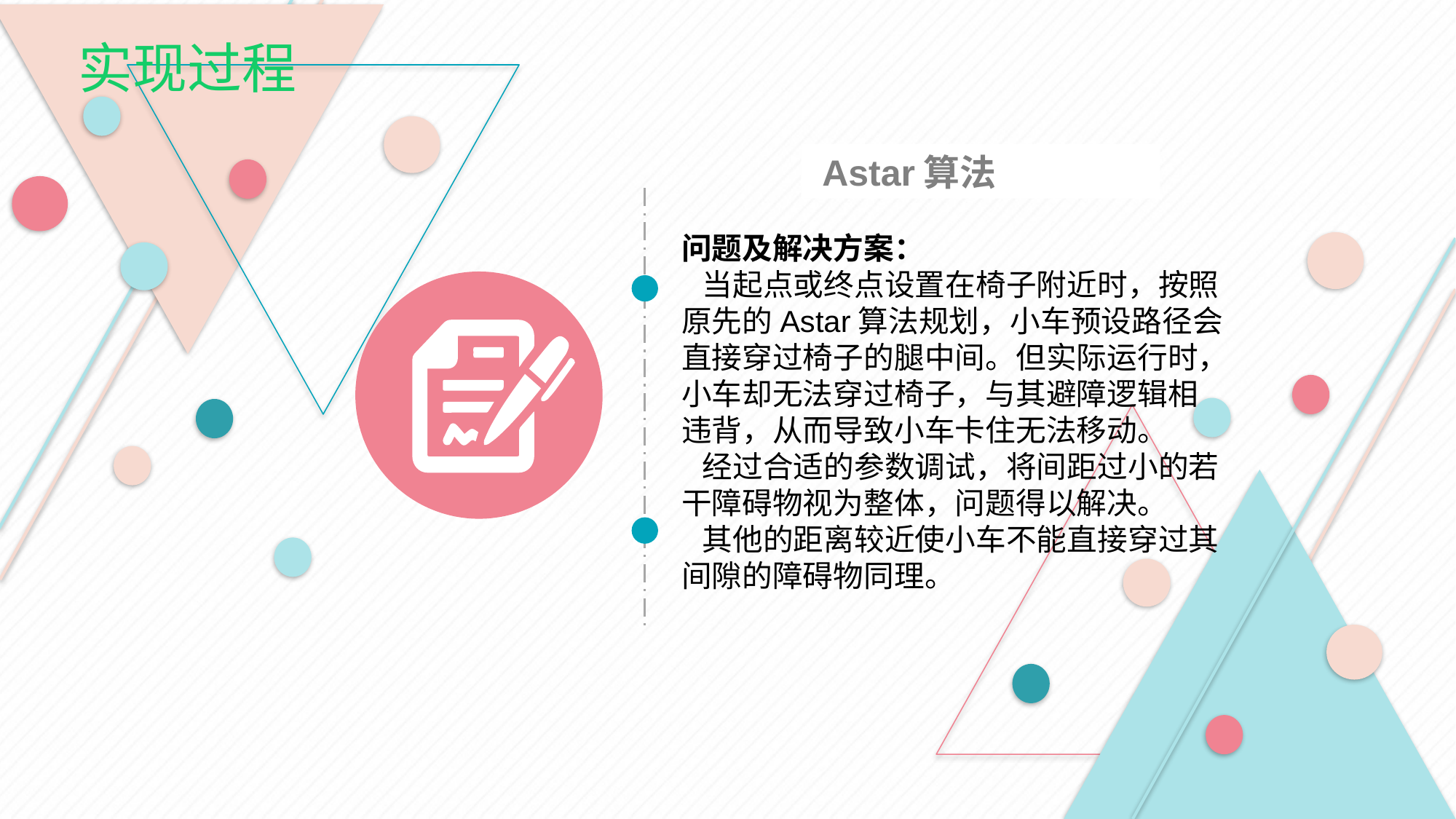

实现过程

 Astar算法

问题及解决方案：
  当起点或终点设置在椅子附近时，按照原先的Astar算法规划，小车预设路径会直接穿过椅子的腿中间。但实际运行时，小车却无法穿过椅子，与其避障逻辑相违背，从而导致小车卡住无法移动。
  经过合适的参数调试，将间距过小的若干障碍物视为整体，问题得以解决。
  其他的距离较近使小车不能直接穿过其间隙的障碍物同理。